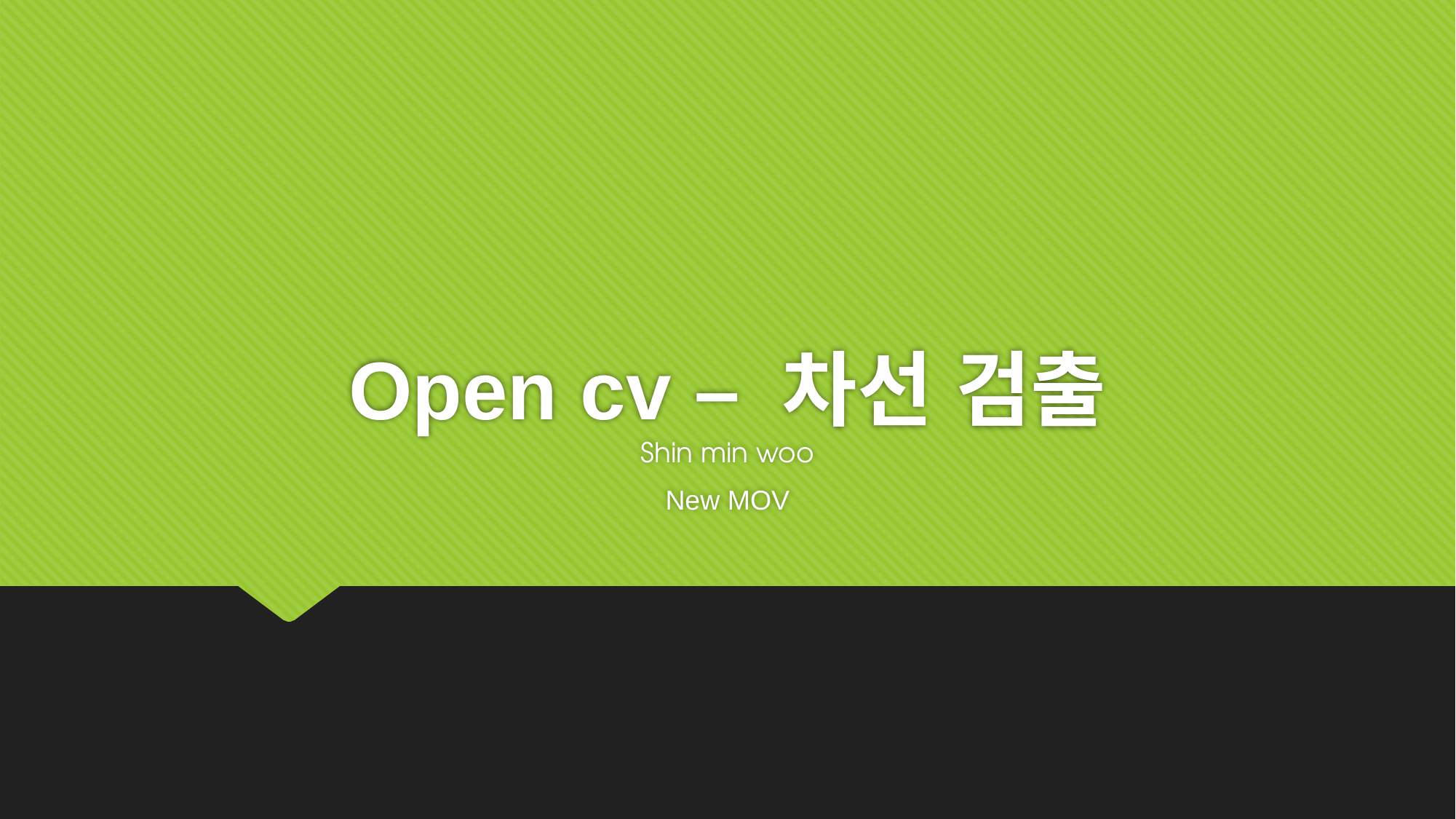

# Open cv – 차선 검출
Shin min woo
New MOV